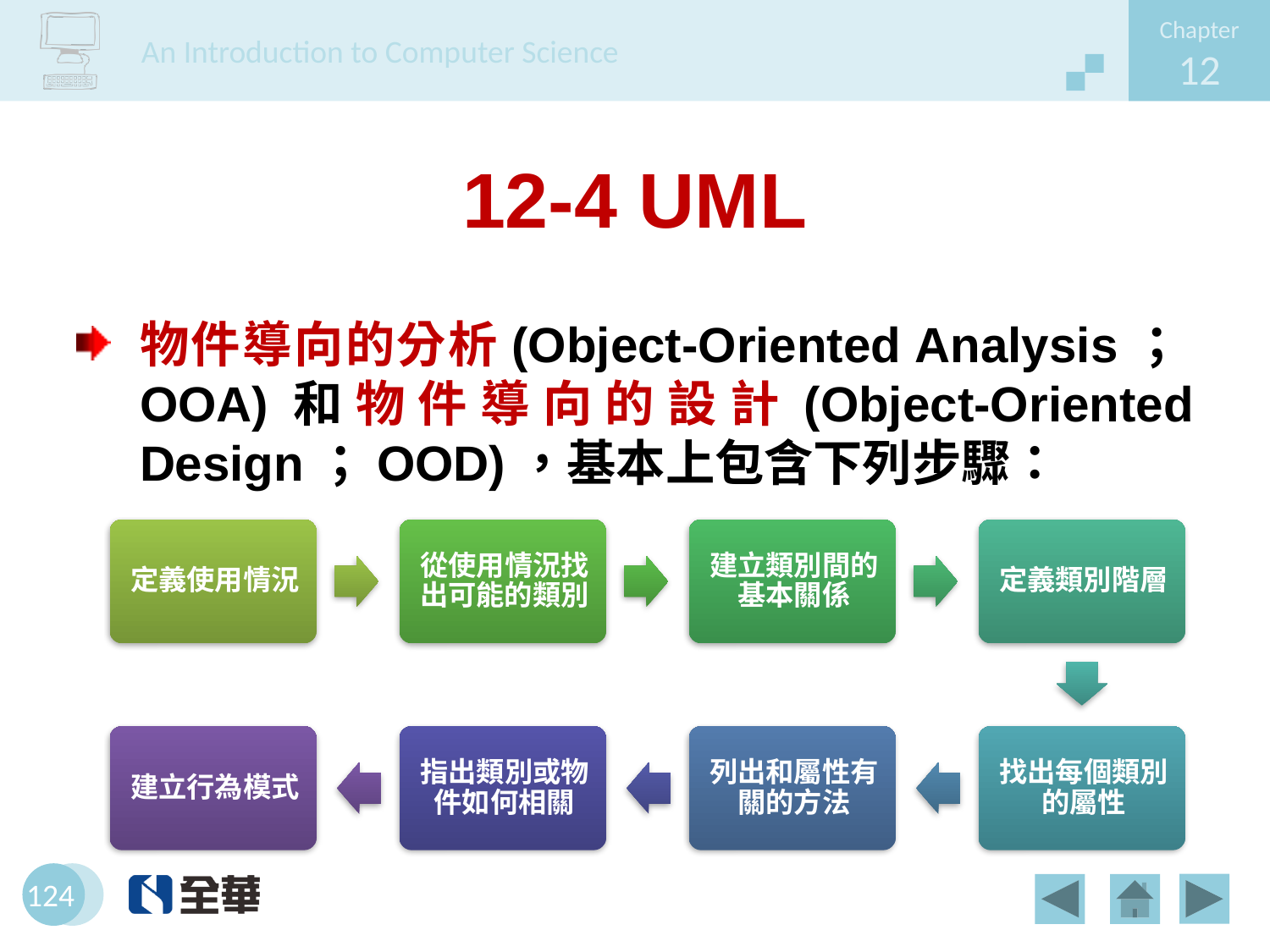

# 12-4 UML
物件導向的分析(Object-Oriented Analysis；OOA)和物件導向的設計(Object-Oriented Design；OOD)，基本上包含下列步驟：
定義使用情況

從使用情況找出可能的類別

建立類別間的基本關係

定義類別階層

找出每個類別的屬性

列出和屬性有關的方法

指出類別或物件如何相關

建立行為模式